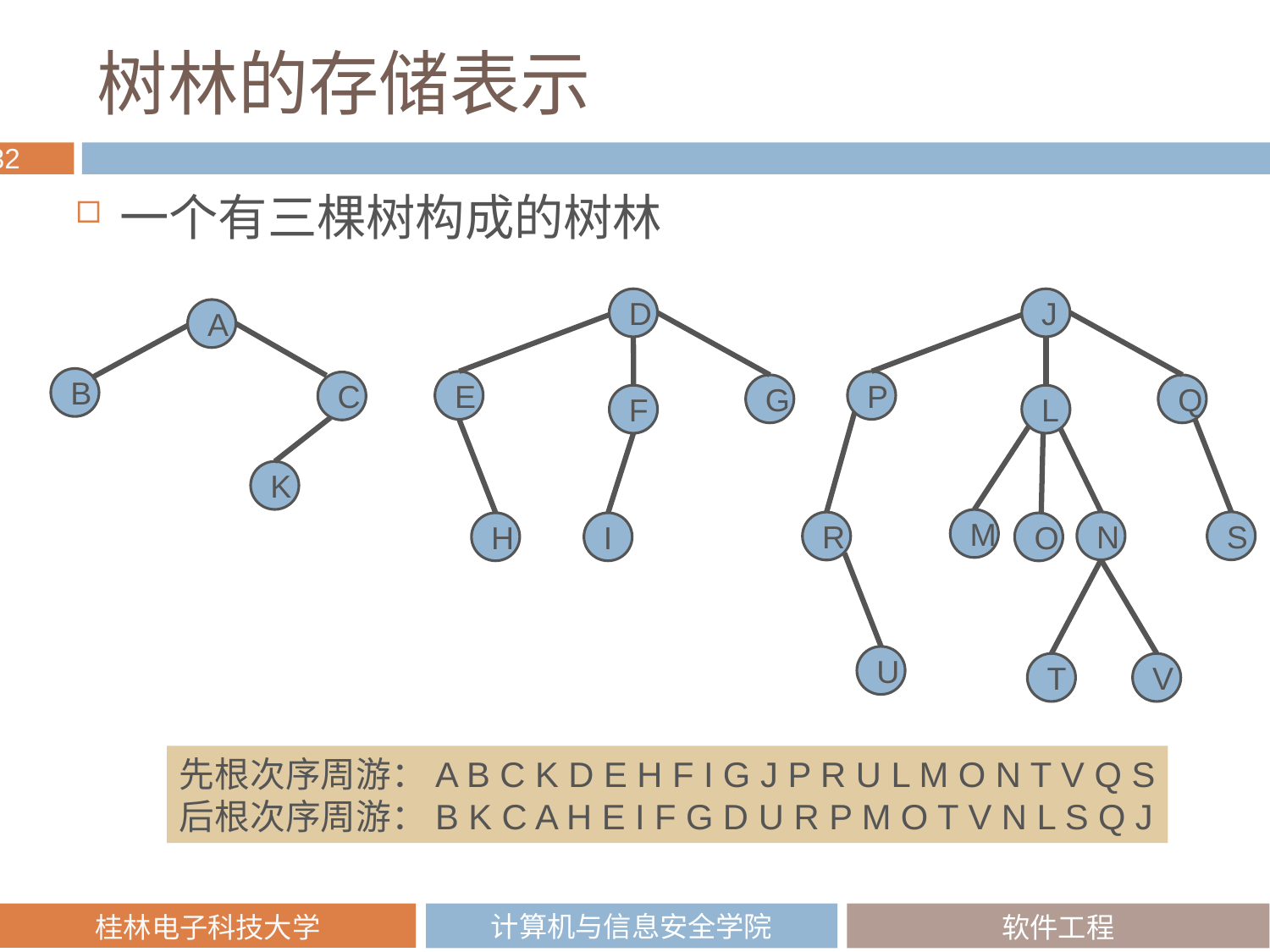

# 树林的存储表示
一个有三棵树构成的树林
D
J
A
B
E
P
C
G
Q
F
L
K
M
N
S
R
H
I
O
U
T
V
先根次序周游：A B C K D E H F I G J P R U L M O N T V Q S
后根次序周游：B K C A H E I F G D U R P M O T V N L S Q J